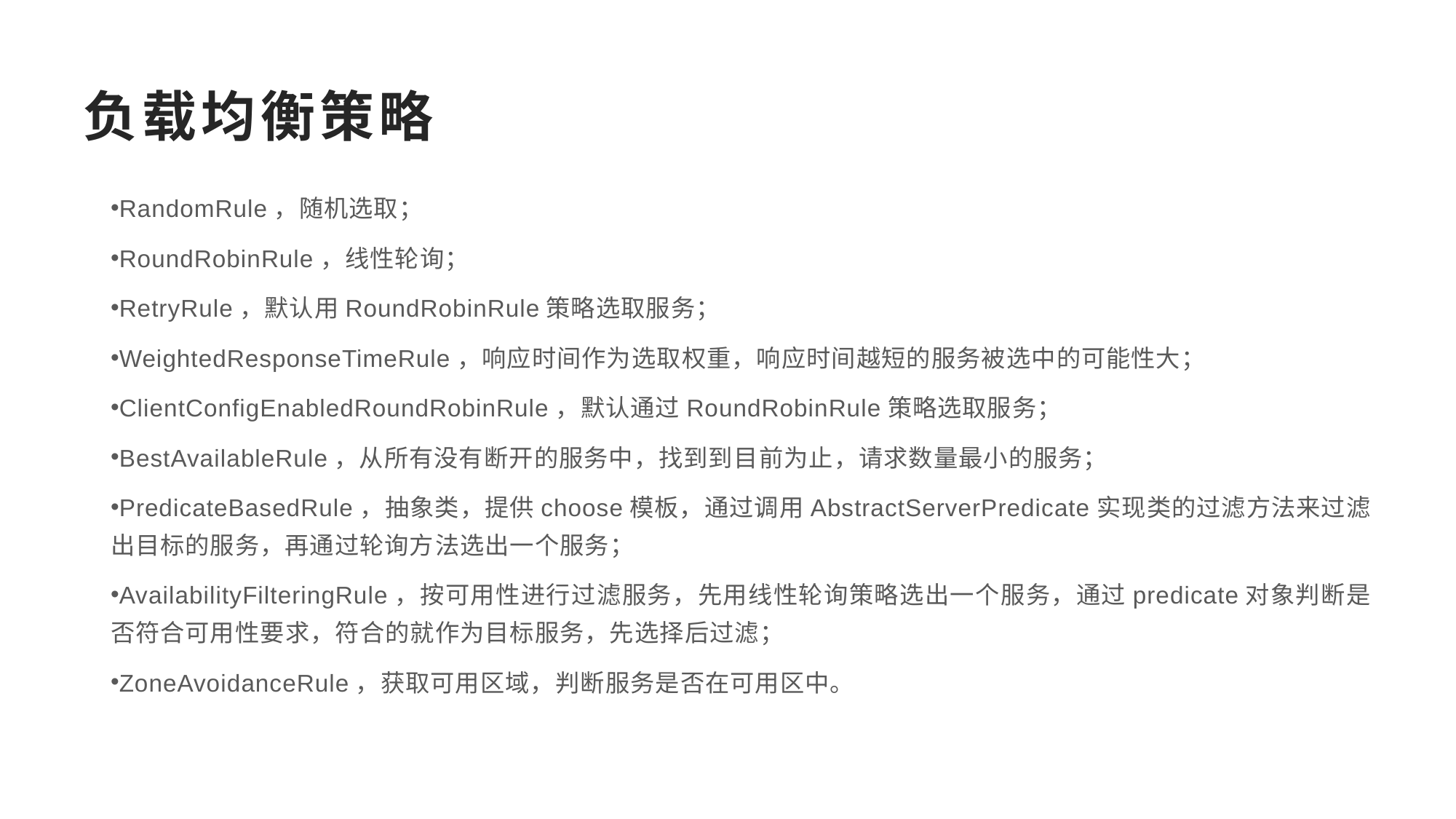

负载均衡策略
RandomRule，随机选取；
RoundRobinRule，线性轮询；
RetryRule，默认用RoundRobinRule策略选取服务；
WeightedResponseTimeRule，响应时间作为选取权重，响应时间越短的服务被选中的可能性大；
ClientConfigEnabledRoundRobinRule，默认通过RoundRobinRule策略选取服务；
BestAvailableRule，从所有没有断开的服务中，找到到目前为止，请求数量最小的服务；
PredicateBasedRule，抽象类，提供choose模板，通过调用AbstractServerPredicate实现类的过滤方法来过滤出目标的服务，再通过轮询方法选出一个服务；
AvailabilityFilteringRule，按可用性进行过滤服务，先用线性轮询策略选出一个服务，通过predicate对象判断是否符合可用性要求，符合的就作为目标服务，先选择后过滤；
ZoneAvoidanceRule，获取可用区域，判断服务是否在可用区中。